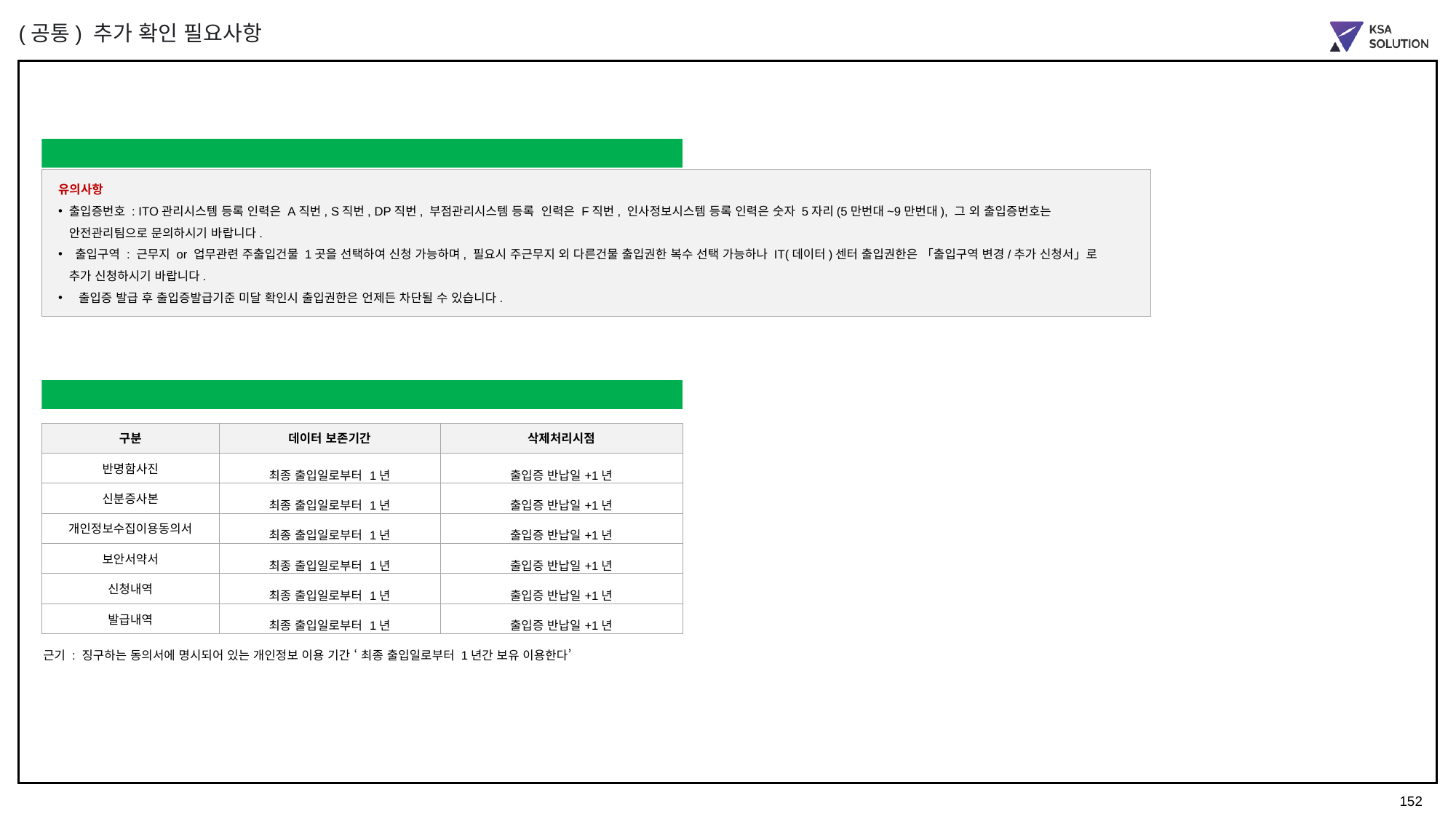

(공통) 추가 확인 필요사항
 ■ 출입증 신청 시 하단 유의사항 문구 수정

유의사항
출입증번호 : ITO관리시스템 등록 인력은 A직번, S직번, DP직번, 부점관리시스템 등록  인력은 F직번, 인사정보시스템 등록 인력은 숫자 5자리(5만번대~9만번대), 그 외 출입증번호는 안전관리팀으로 문의하시기 바랍니다.
 출입구역 : 근무지 or 업무관련 주출입건물 1곳을 선택하여 신청 가능하며, 필요시 주근무지 외 다른건물 출입권한 복수 선택 가능하나 IT(데이터)센터 출입권한은 「출입구역 변경/추가 신청서」로 추가 신청하시기 바랍니다.
  출입증 발급 후 출입증발급기준 미달 확인시 출입권한은 언제든 차단될 수 있습니다.
 ■ 출입증 신청 시 첨부파일(필수서류), 출입증내역 보존기간 및 삭제처리 시점
| 구분 | 데이터 보존기간 | 삭제처리시점 |
| --- | --- | --- |
| 반명함사진 | 최종 출입일로부터 1년 | 출입증 반납일+1년 |
| 신분증사본 | 최종 출입일로부터 1년 | 출입증 반납일+1년 |
| 개인정보수집이용동의서 | 최종 출입일로부터 1년 | 출입증 반납일+1년 |
| 보안서약서 | 최종 출입일로부터 1년 | 출입증 반납일+1년 |
| 신청내역 | 최종 출입일로부터 1년 | 출입증 반납일+1년 |
| 발급내역 | 최종 출입일로부터 1년 | 출입증 반납일+1년 |
근기 : 징구하는 동의서에 명시되어 있는 개인정보 이용 기간 ‘ 최종 출입일로부터 1년간 보유 이용한다’